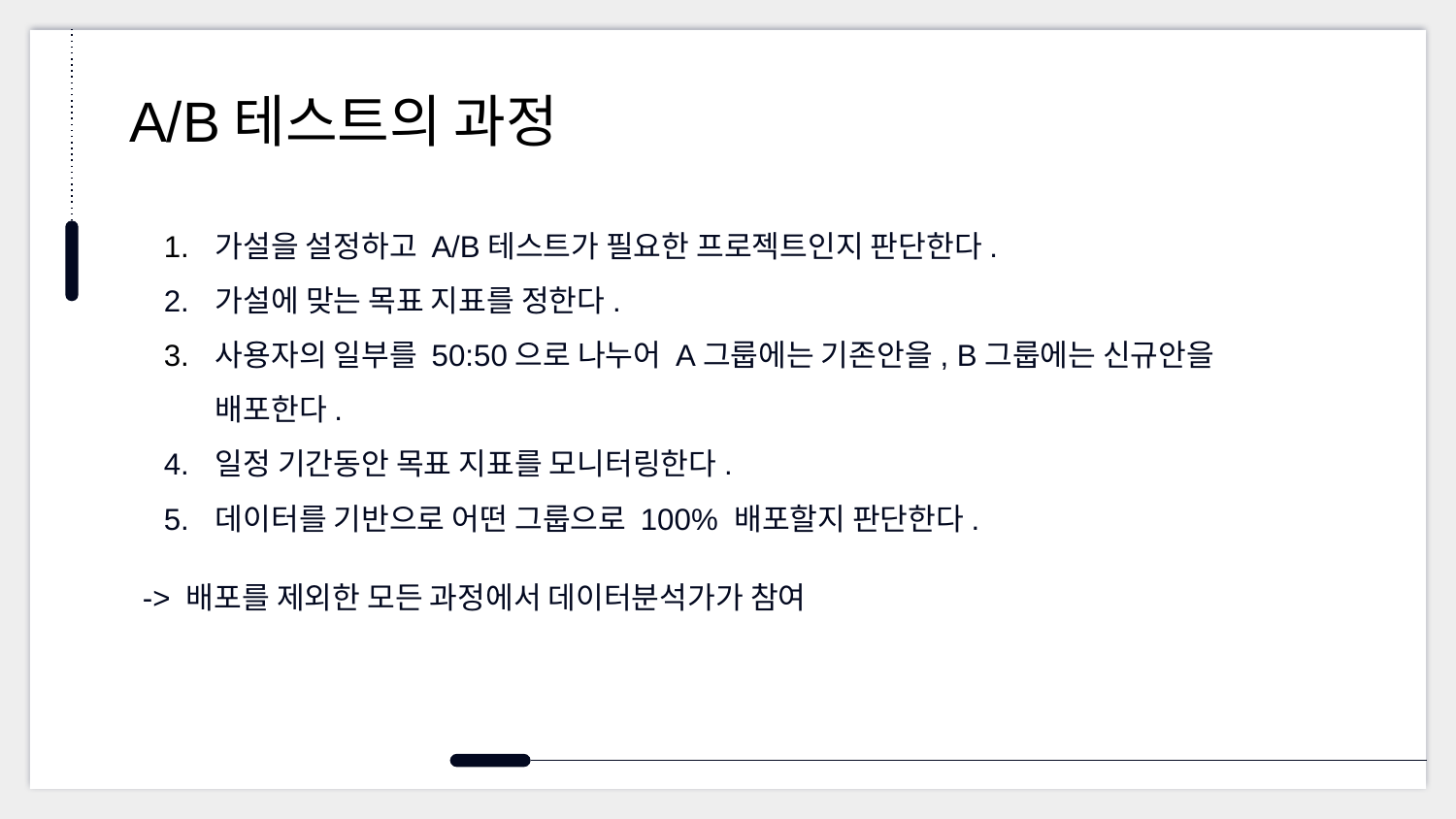

# A/B테스트의 과정
가설을 설정하고 A/B테스트가 필요한 프로젝트인지 판단한다.
가설에 맞는 목표 지표를 정한다.
사용자의 일부를 50:50으로 나누어 A그룹에는 기존안을, B그룹에는 신규안을 배포한다.
일정 기간동안 목표 지표를 모니터링한다.
데이터를 기반으로 어떤 그룹으로 100% 배포할지 판단한다.
-> 배포를 제외한 모든 과정에서 데이터분석가가 참여